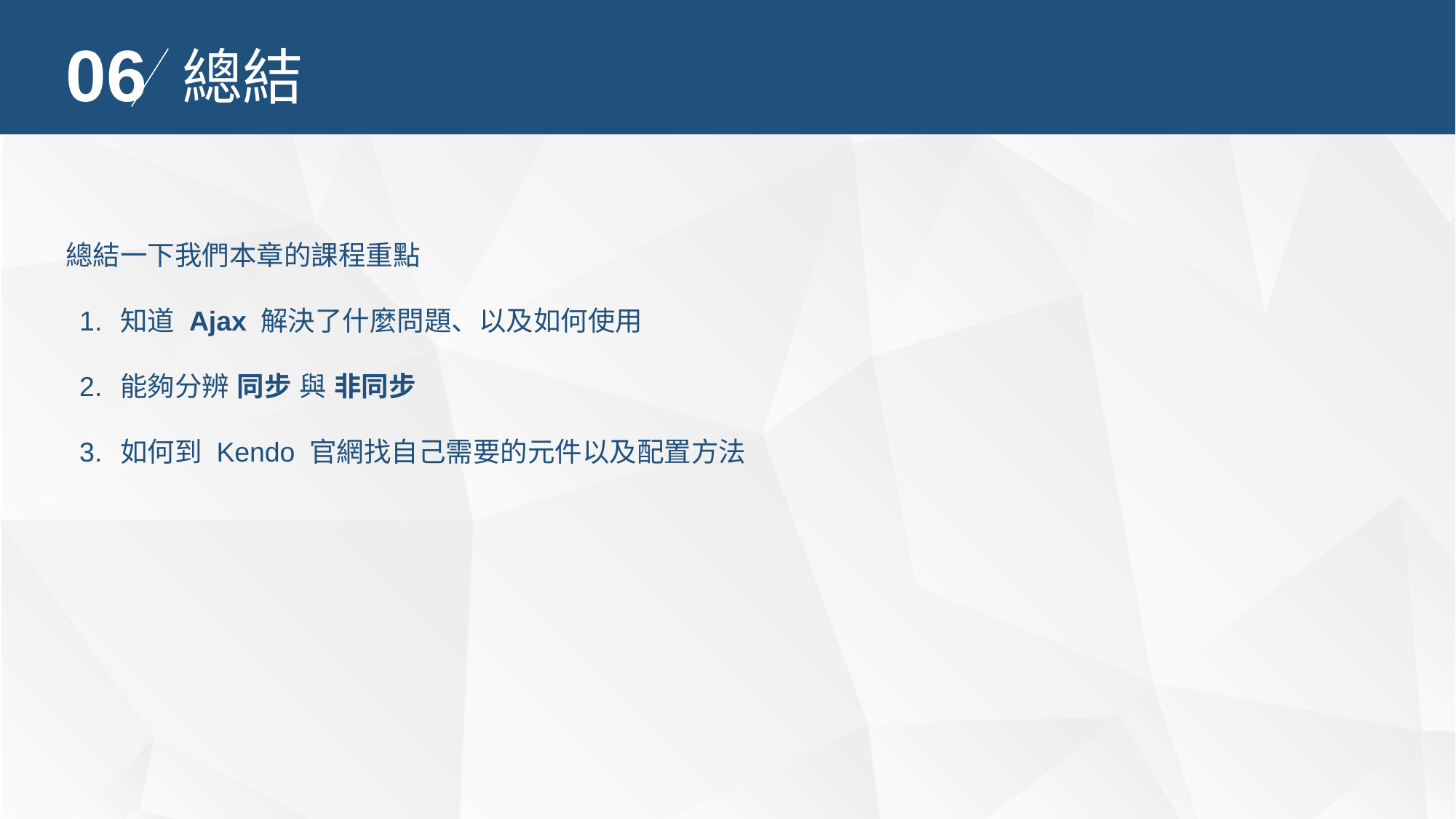

06
總結
總結一下我們本章的課程重點
知道 Ajax 解決了什麼問題、以及如何使用
能夠分辨 同步 與 非同步
如何到 Kendo 官網找自己需要的元件以及配置方法